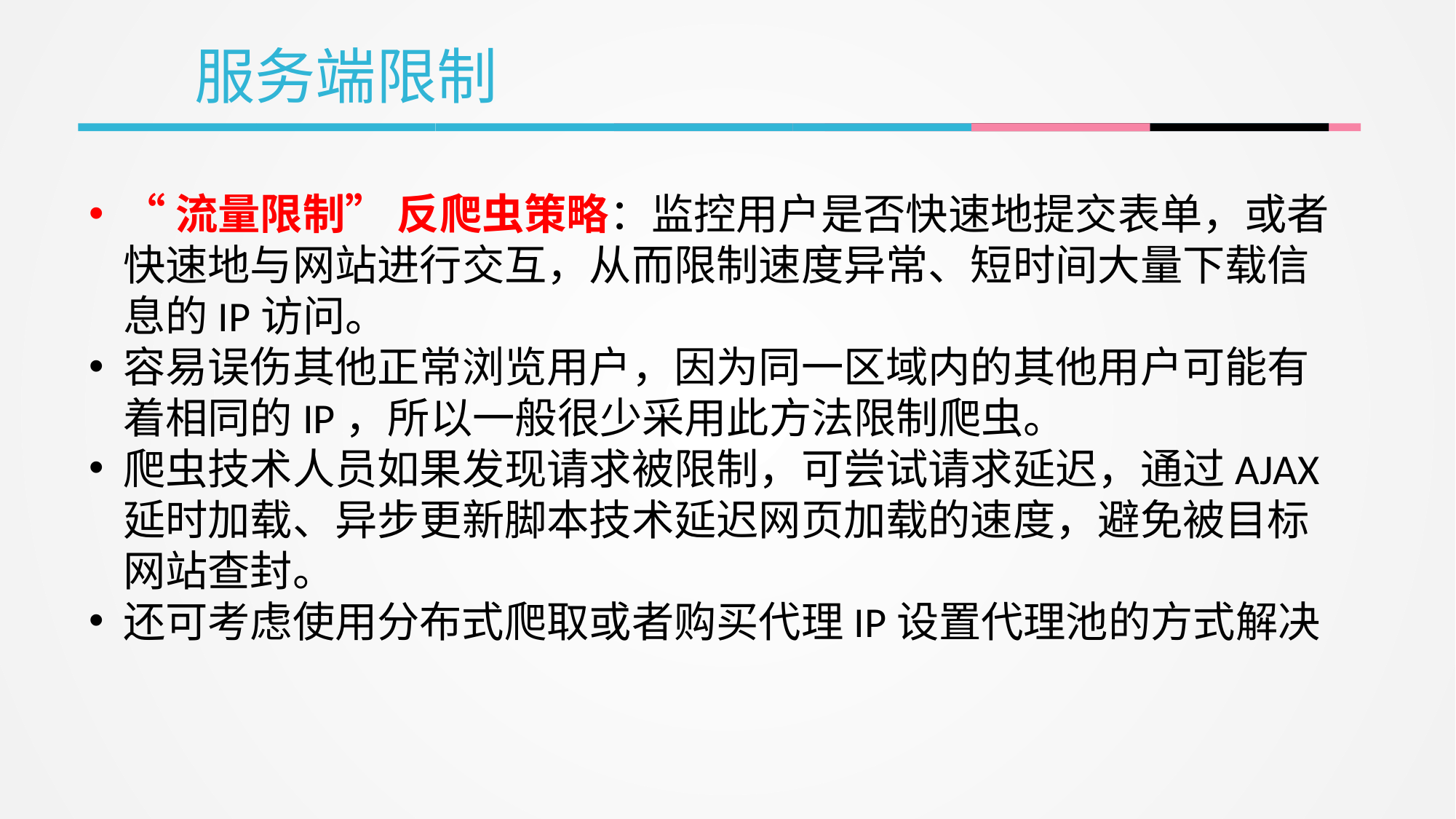

服务端限制

“流量限制” 反爬虫策略：监控用户是否快速地提交表单，或者快速地与网站进行交互，从而限制速度异常、短时间大量下载信息的IP访问。
容易误伤其他正常浏览用户，因为同一区域内的其他用户可能有着相同的IP，所以一般很少采用此方法限制爬虫。
爬虫技术人员如果发现请求被限制，可尝试请求延迟，通过AJAX延时加载、异步更新脚本技术延迟网页加载的速度，避免被目标网站查封。
还可考虑使用分布式爬取或者购买代理IP设置代理池的方式解决